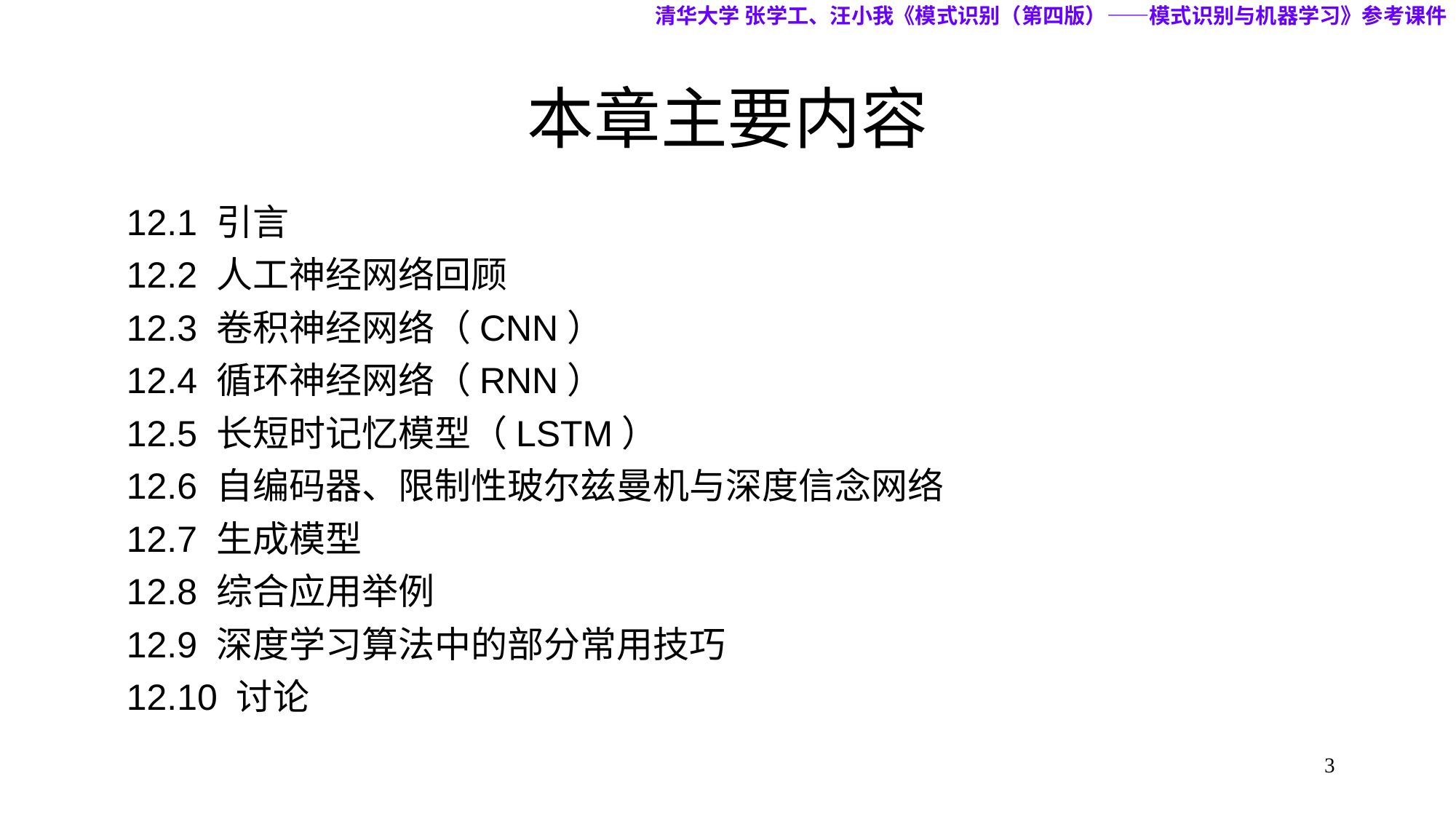

清华大学 张学工、汪小我《模式识别（第四版）——模式识别与机器学习》参考课件
# 本章主要内容
12.1 引言
12.2 人工神经网络回顾
12.3 卷积神经网络（CNN）
12.4 循环神经网络（RNN）
12.5 长短时记忆模型（LSTM）
12.6 自编码器、限制性玻尔兹曼机与深度信念网络
12.7 生成模型
12.8 综合应用举例
12.9 深度学习算法中的部分常用技巧
12.10 讨论
3